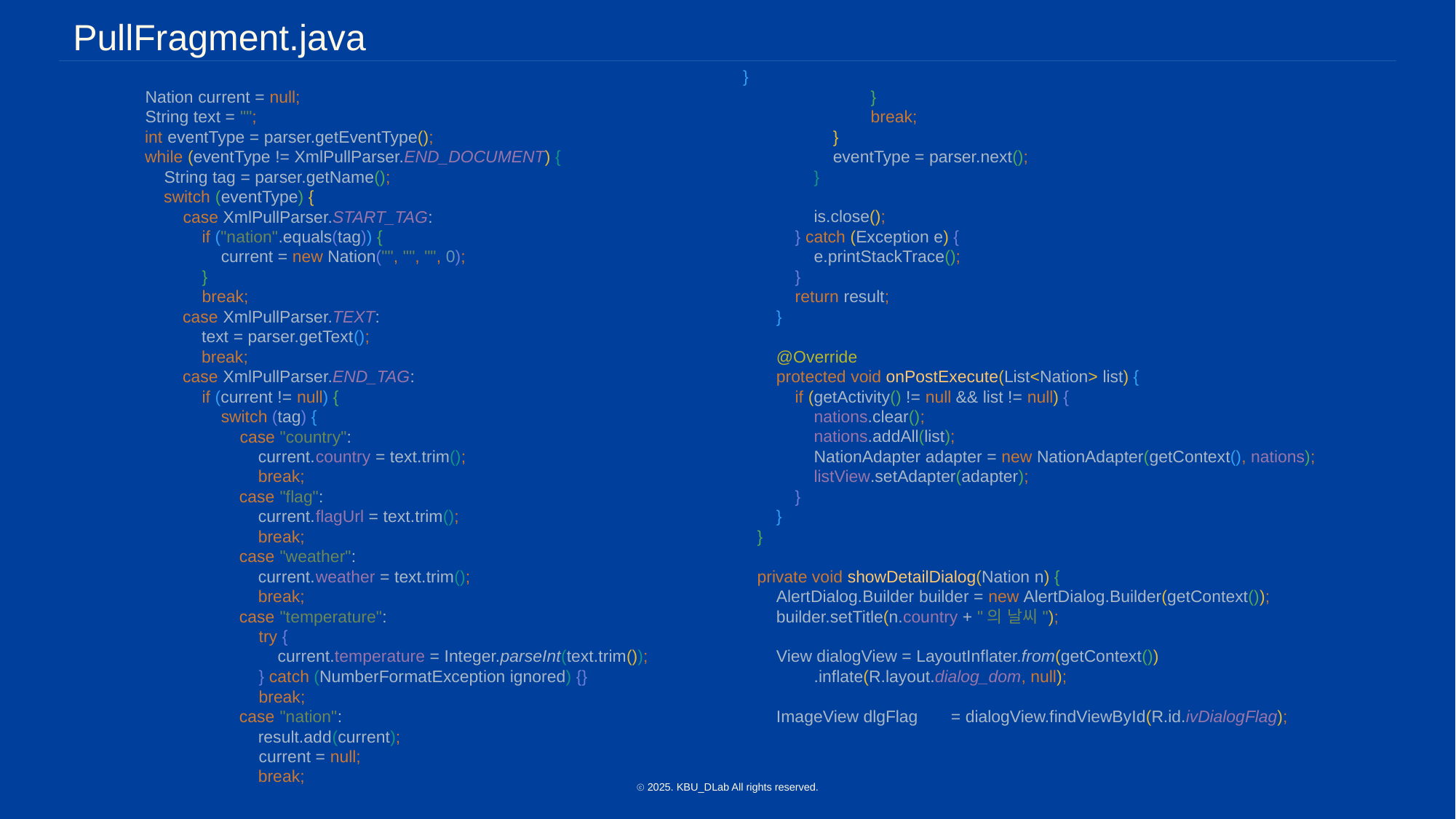

PullFragment.java
 }
                            }
                            break;
                    }
                    eventType = parser.next();
                }
                is.close();
            } catch (Exception e) {
                e.printStackTrace();
            }
            return result;
        }
        @Override
        protected void onPostExecute(List<Nation> list) {
            if (getActivity() != null && list != null) {
                nations.clear();
                nations.addAll(list);
                NationAdapter adapter = new NationAdapter(getContext(), nations);
                listView.setAdapter(adapter);
            }
        }
    }
    private void showDetailDialog(Nation n) {
        AlertDialog.Builder builder = new AlertDialog.Builder(getContext());
        builder.setTitle(n.country + "의 날씨");
        View dialogView = LayoutInflater.from(getContext())
                .inflate(R.layout.dialog_dom, null);
        ImageView dlgFlag       = dialogView.findViewById(R.id.ivDialogFlag);
                Nation current = null;
                String text = "";
                int eventType = parser.getEventType();
                while (eventType != XmlPullParser.END_DOCUMENT) {
                    String tag = parser.getName();
                    switch (eventType) {
                        case XmlPullParser.START_TAG:
                            if ("nation".equals(tag)) {
                                current = new Nation("", "", "", 0);
                            }
                            break;
                        case XmlPullParser.TEXT:
                            text = parser.getText();
                            break;
                        case XmlPullParser.END_TAG:
                            if (current != null) {
                                switch (tag) {
                                    case "country":
                                        current.country = text.trim();
                                        break;
                                    case "flag":
                                        current.flagUrl = text.trim();
                                        break;
                                    case "weather":
                                        current.weather = text.trim();
                                        break;
                                    case "temperature":
                                        try {
                                            current.temperature = Integer.parseInt(text.trim());
                                        } catch (NumberFormatException ignored) {}
                                        break;
                                    case "nation":
                                        result.add(current);
                                        current = null;
                                        break;